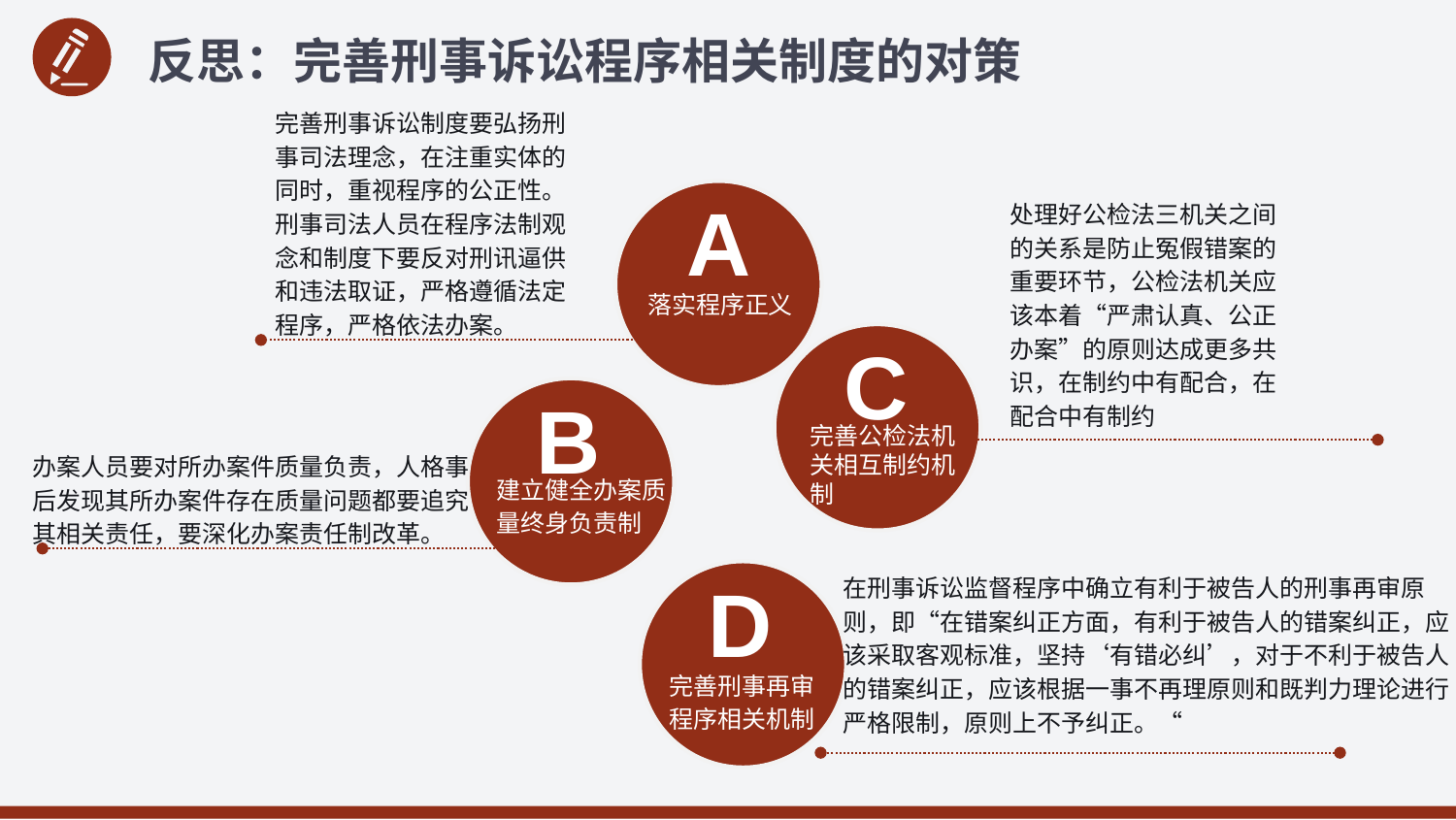

反思：完善刑事诉讼程序相关制度的对策
完善刑事诉讼制度要弘扬刑事司法理念，在注重实体的同时，重视程序的公正性。刑事司法人员在程序法制观念和制度下要反对刑讯逼供和违法取证，严格遵循法定程序，严格依法办案。

A
落实程序正义

处理好公检法三机关之间的关系是防止冤假错案的重要环节，公检法机关应该本着“严肃认真、公正办案”的原则达成更多共识，在制约中有配合，在配合中有制约

C
完善公检法机关相互制约机制

B
建立健全办案质量终身负责制
办案人员要对所办案件质量负责，人格事后发现其所办案件存在质量问题都要追究其相关责任，要深化办案责任制改革。

在刑事诉讼监督程序中确立有利于被告人的刑事再审原则，即“在错案纠正方面，有利于被告人的错案纠正，应该采取客观标准，坚持‘有错必纠’，对于不利于被告人的错案纠正，应该根据一事不再理原则和既判力理论进行严格限制，原则上不予纠正。“

D
完善刑事再审程序相关机制